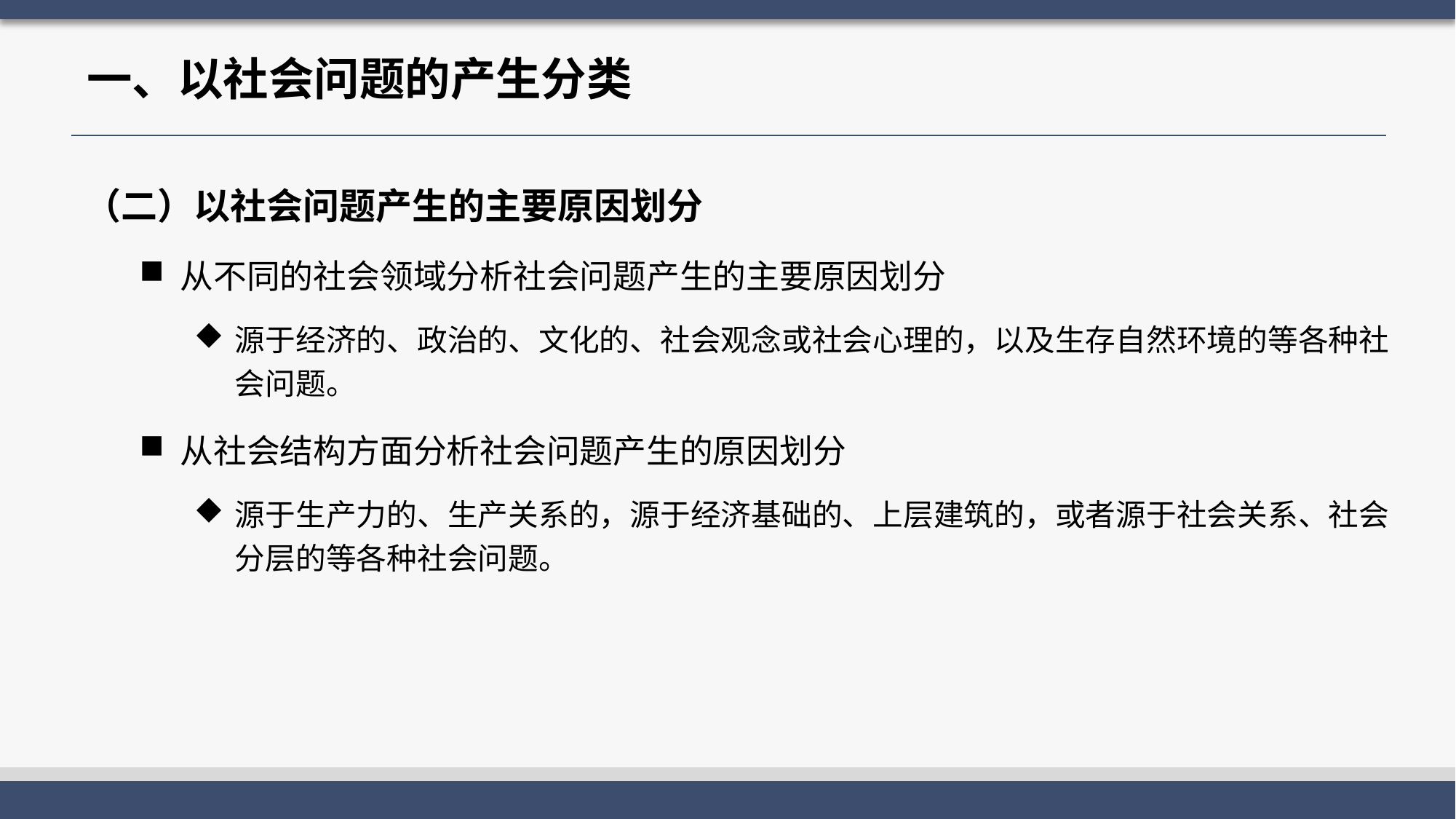

# 一、以社会问题的产生分类

（二）以社会问题产生的主要原因划分
从不同的社会领域分析社会问题产生的主要原因划分
源于经济的、政治的、文化的、社会观念或社会心理的，以及生存自然环境的等各种社会问题。
从社会结构方面分析社会问题产生的原因划分
源于生产力的、生产关系的，源于经济基础的、上层建筑的，或者源于社会关系、社会分层的等各种社会问题。